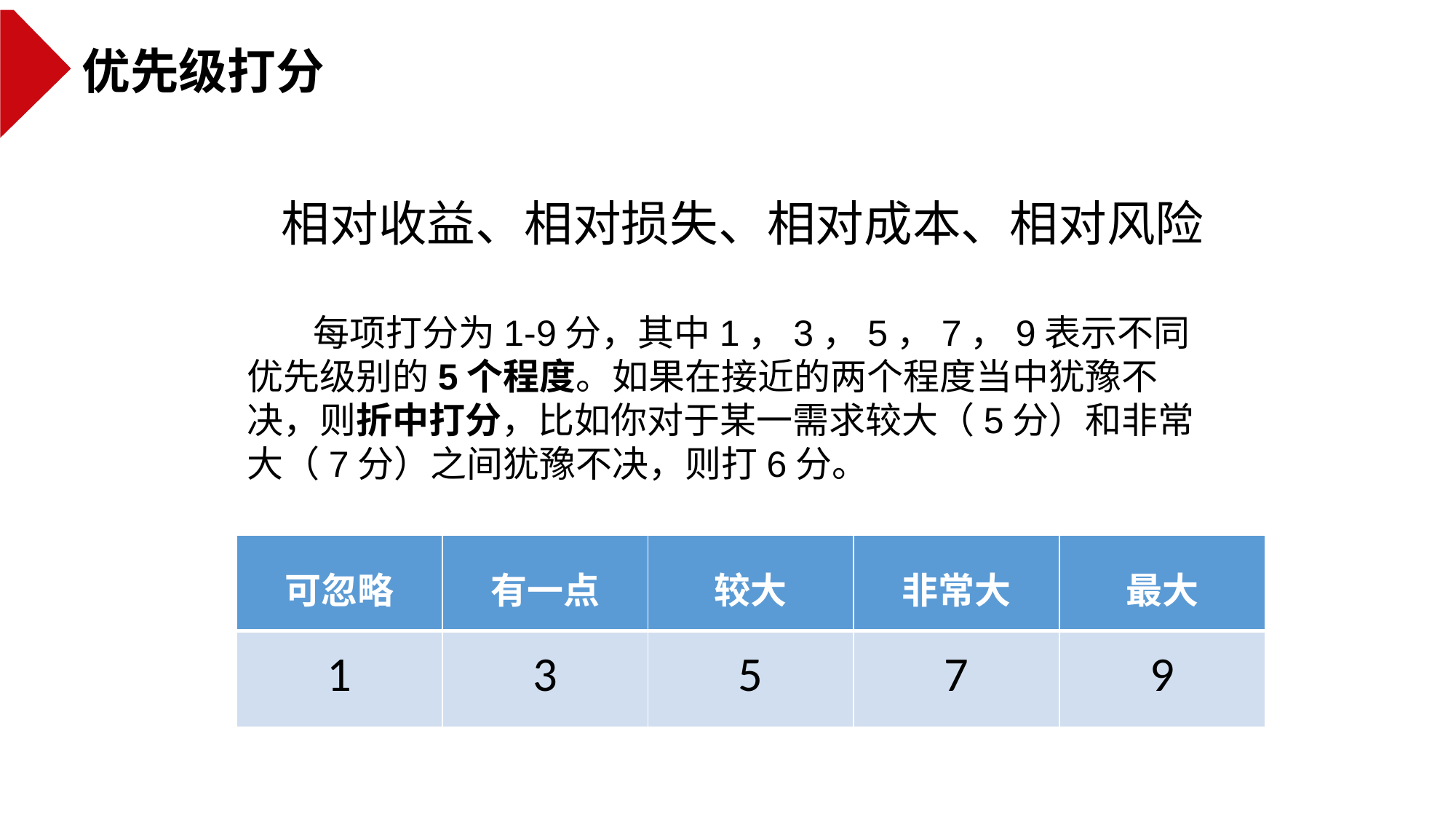

优先级打分

相对收益、相对损失、相对成本、相对风险
       每项打分为1-9分，其中1，3，5，7，9表示不同优先级别的5个程度。如果在接近的两个程度当中犹豫不决，则折中打分，比如你对于某一需求较大（5分）和非常大（7分）之间犹豫不决，则打6分。
| 可忽略 | 有一点 | 较大 | 非常大 | 最大 |
| --- | --- | --- | --- | --- |
| 1 | 3 | 5 | 7 | 9 |